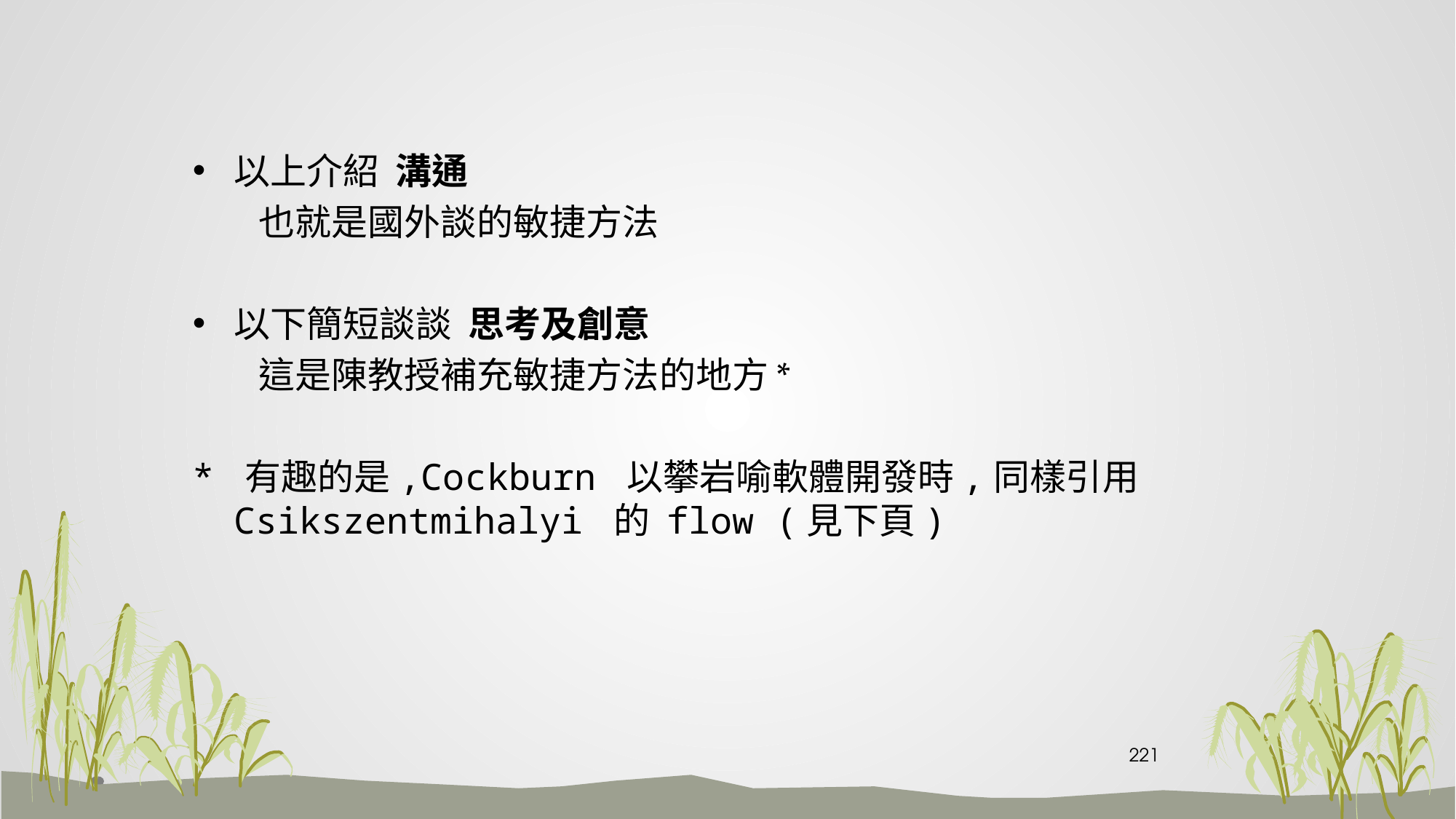

#
以上介紹  溝通
       也就是國外談的敏捷方法

以下簡短談談  思考及創意
       這是陳教授補充敏捷方法的地方*

* 有趣的是,Cockburn 以攀岩喻軟體開發時,同樣引用Csikszentmihalyi 的 flow (見下頁)
221